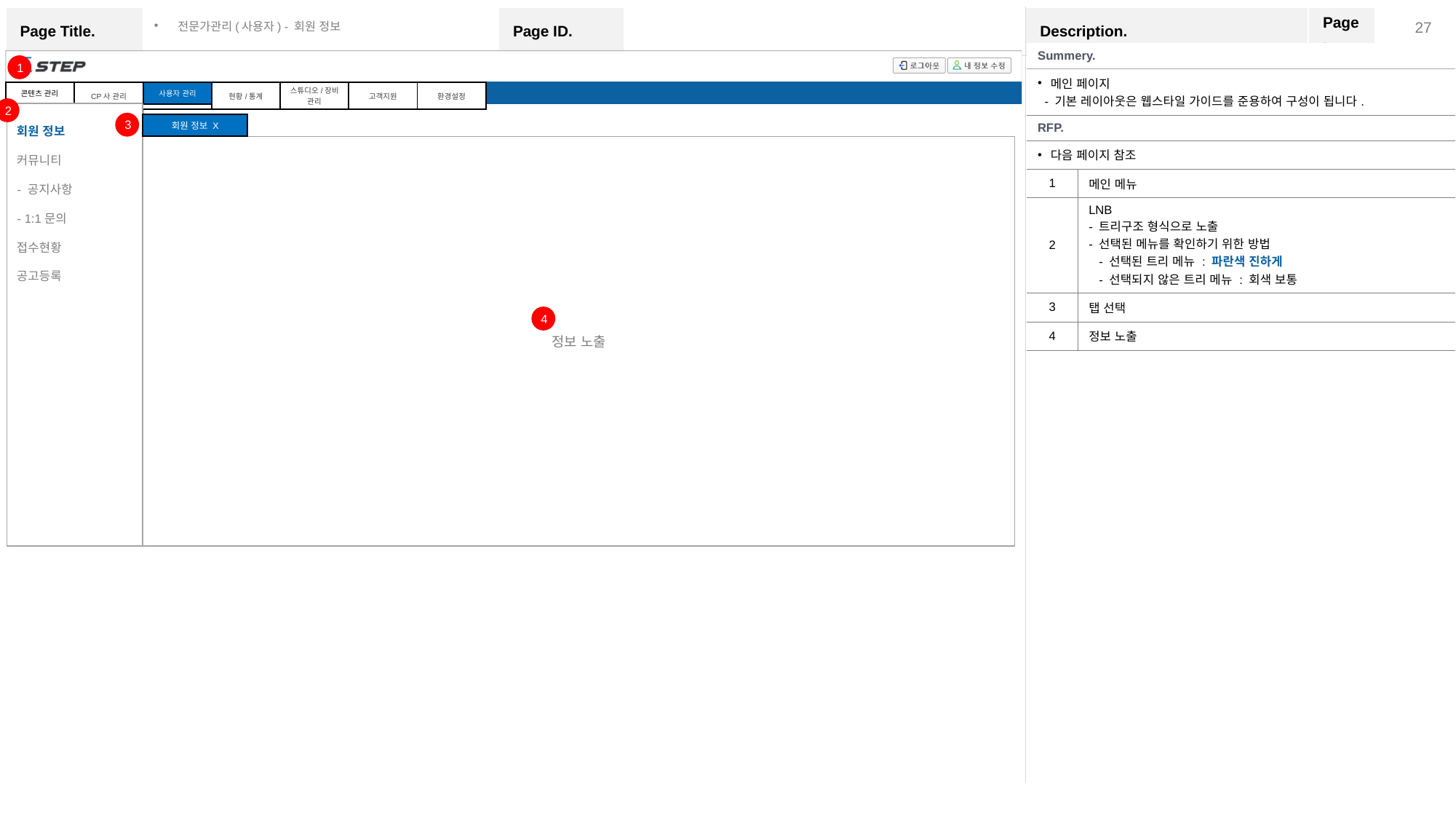

전문가관리(사용자) - 회원 정보

| Summery. |  |
| --- | --- |
| 메인 페이지 - 기본 레이아웃은 웹스타일 가이드를 준용하여 구성이 됩니다. |  |
| RFP. |  |
| 다음 페이지 참조 |  |
| 1 | 메인 메뉴 |
| 2 | LNB - 트리구조 형식으로 노출 - 선택된 메뉴를 확인하기 위한 방법 - 선택된 트리 메뉴 : 파란색 진하게 - 선택되지 않은 트리 메뉴 : 회색 보통 |
| 3 | 탭 선택 |
| 4 | 정보 노출 |
1
| 콘텐츠 관리 |
| --- |
| 사용자 관리 |
| --- |
2
  회원 정보
  커뮤니티
   - 공지사항
   - 1:1문의
  접수현황
  공고등록
3
| 회원 정보 X |
| --- |
정보 노출
4